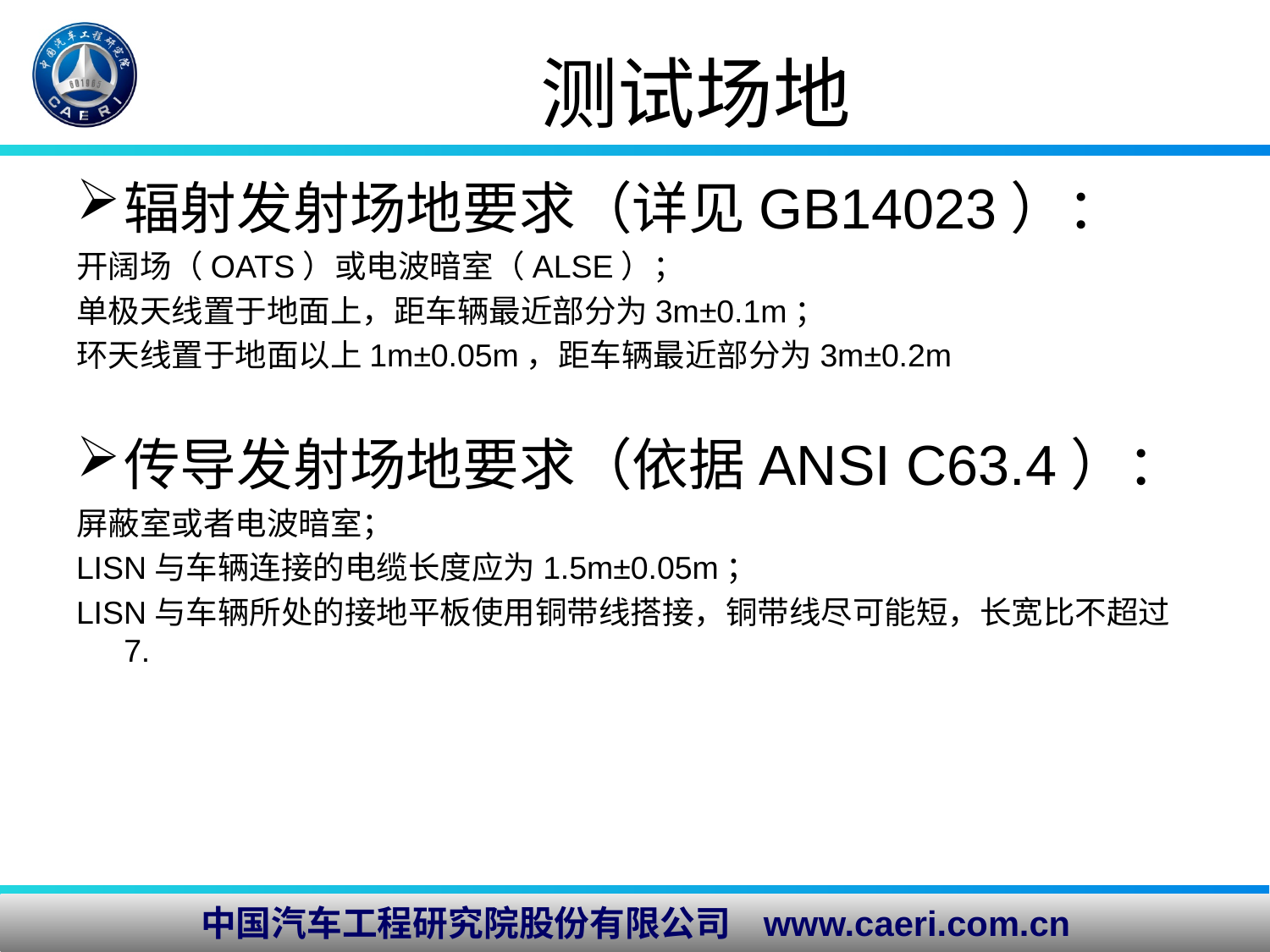

# 测试场地
辐射发射场地要求（详见GB14023）：
开阔场（OATS）或电波暗室（ALSE）；
单极天线置于地面上，距车辆最近部分为3m±0.1m；
环天线置于地面以上1m±0.05m，距车辆最近部分为3m±0.2m

传导发射场地要求（依据ANSI C63.4）：
屏蔽室或者电波暗室；
LISN与车辆连接的电缆长度应为1.5m±0.05m；
LISN与车辆所处的接地平板使用铜带线搭接，铜带线尽可能短，长宽比不超过7.